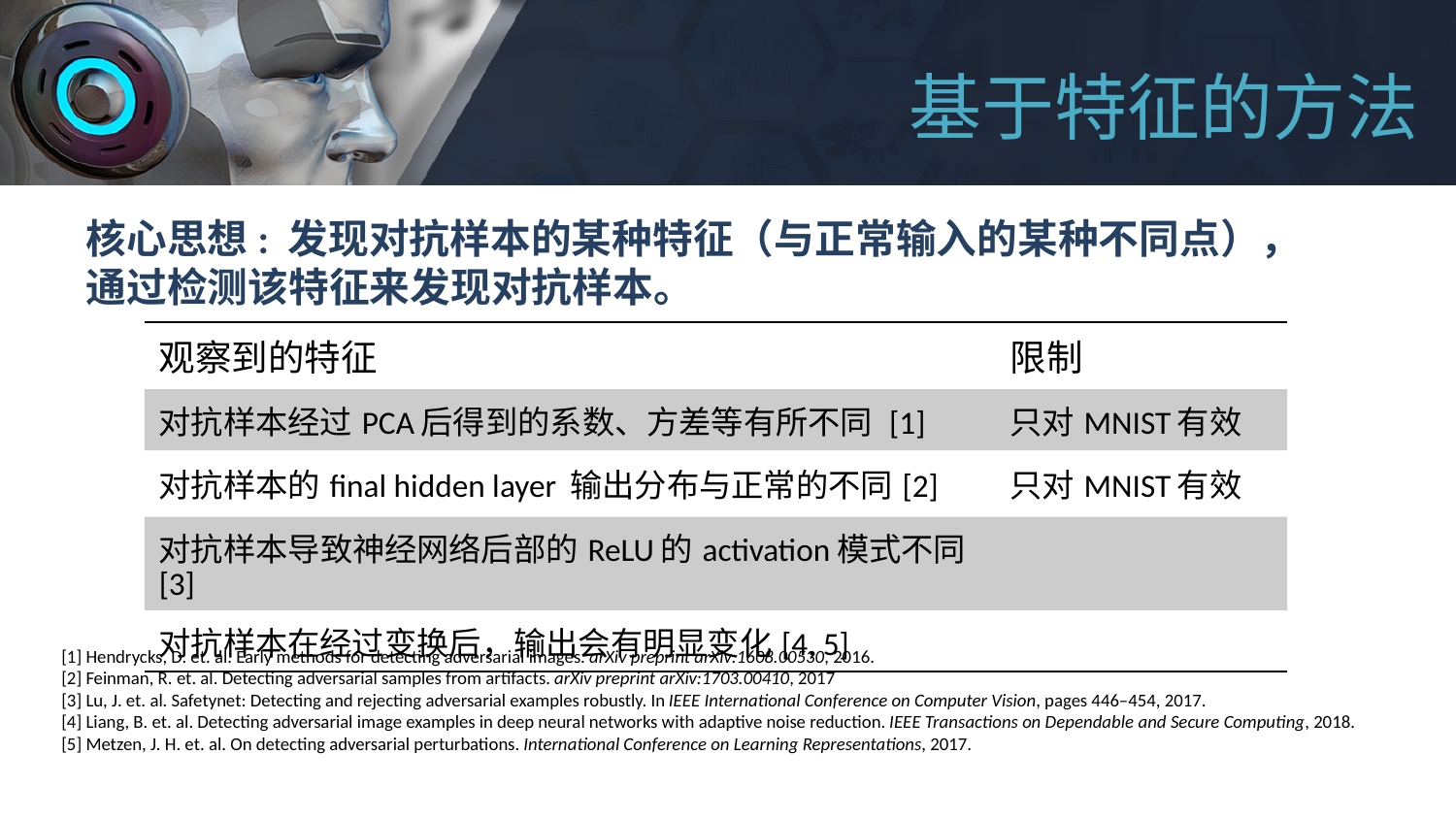

# 基于特征的方法
核心思想: 发现对抗样本的某种特征（与正常输入的某种不同点），通过检测该特征来发现对抗样本。
| 观察到的特征 | 限制 |
| --- | --- |
| 对抗样本经过PCA后得到的系数、方差等有所不同 [1] | 只对MNIST有效 |
| 对抗样本的final hidden layer 输出分布与正常的不同[2] | 只对MNIST有效 |
| 对抗样本导致神经网络后部的ReLU的activation模式不同[3] |  |
| 对抗样本在经过变换后，输出会有明显变化[4, 5] |  |
[1] Hendrycks, D. et. al. Early methods for detecting adversarial images. arXiv preprint arXiv:1608.00530, 2016.
[2] Feinman, R. et. al. Detecting adversarial samples from artifacts. arXiv preprint arXiv:1703.00410, 2017
[3] Lu, J. et. al. Safetynet: Detecting and rejecting adversarial examples robustly. In IEEE International Conference on Computer Vision, pages 446–454, 2017.
[4] Liang, B. et. al. Detecting adversarial image examples in deep neural networks with adaptive noise reduction. IEEE Transactions on Dependable and Secure Computing, 2018.
[5] Metzen, J. H. et. al. On detecting adversarial perturbations. International Conference on Learning Representations, 2017.